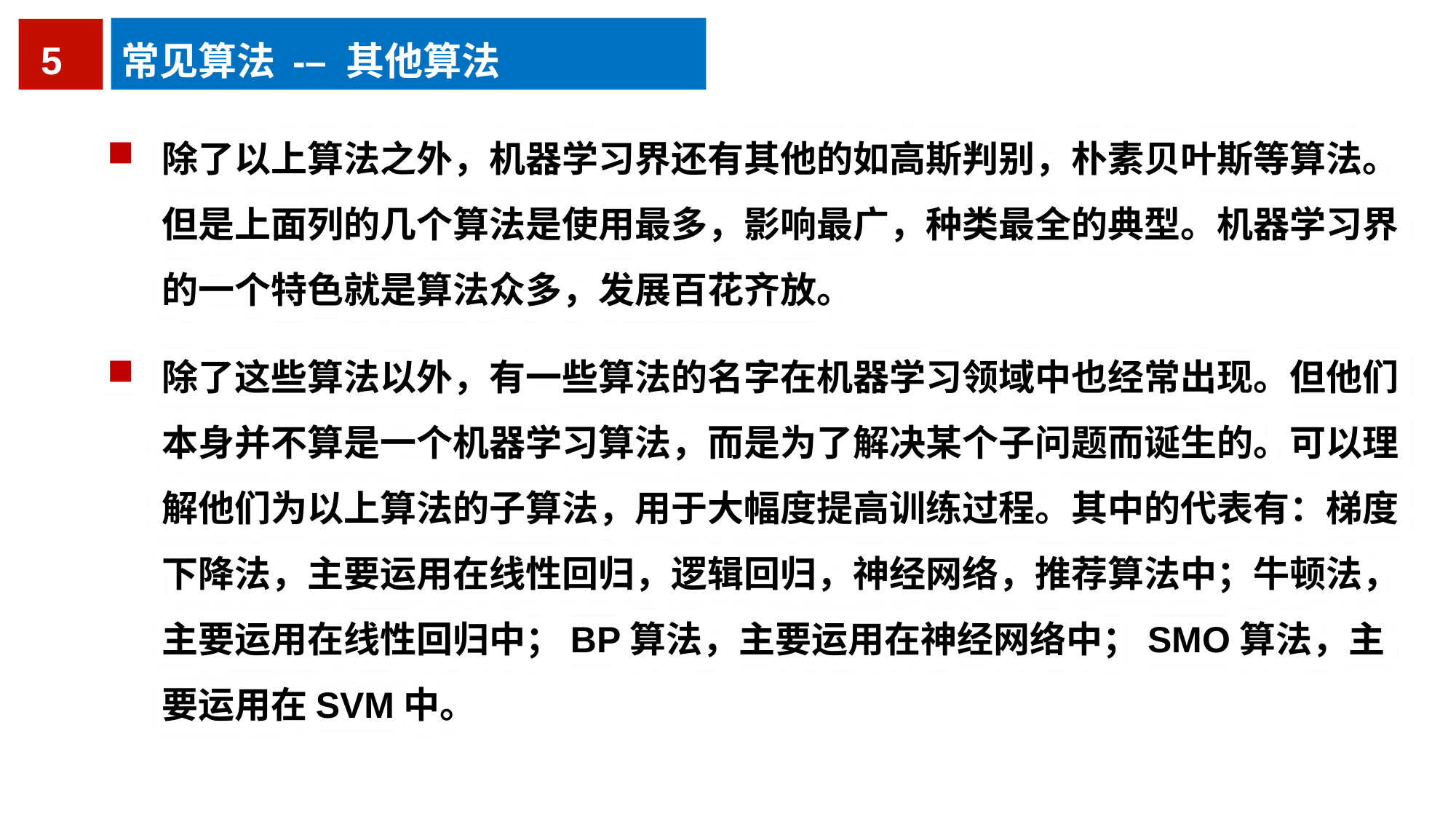

5
常见算法 -– 其他算法
除了以上算法之外，机器学习界还有其他的如高斯判别，朴素贝叶斯等算法。但是上面列的几个算法是使用最多，影响最广，种类最全的典型。机器学习界的一个特色就是算法众多，发展百花齐放。
除了这些算法以外，有一些算法的名字在机器学习领域中也经常出现。但他们本身并不算是一个机器学习算法，而是为了解决某个子问题而诞生的。可以理解他们为以上算法的子算法，用于大幅度提高训练过程。其中的代表有：梯度下降法，主要运用在线性回归，逻辑回归，神经网络，推荐算法中；牛顿法，主要运用在线性回归中；BP算法，主要运用在神经网络中；SMO算法，主要运用在SVM中。